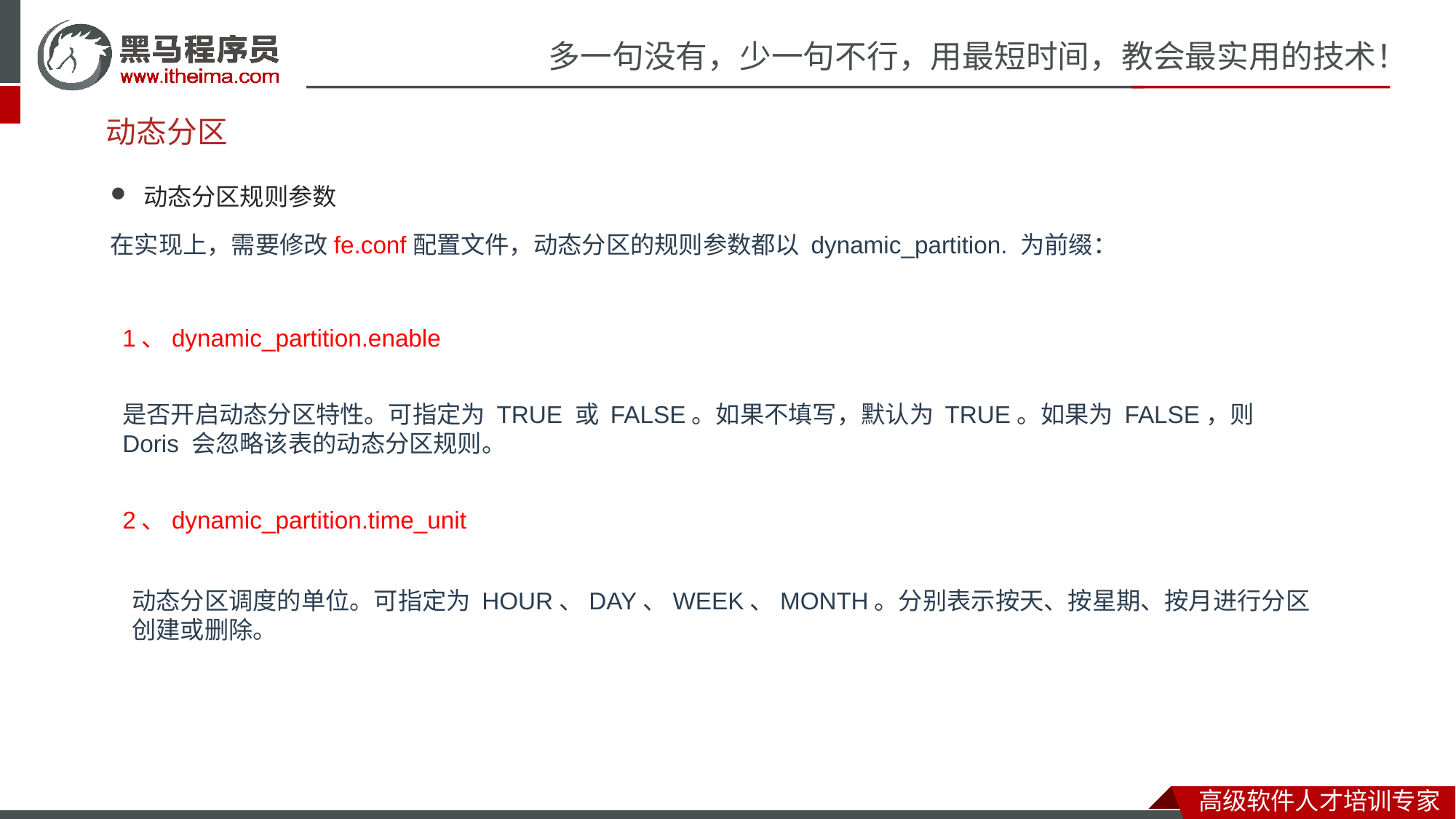

# 动态分区
动态分区规则参数
在实现上，需要修改fe.conf配置文件，动态分区的规则参数都以 dynamic_partition. 为前缀：
1、dynamic_partition.enable
是否开启动态分区特性。可指定为 TRUE 或 FALSE。如果不填写，默认为 TRUE。如果为 FALSE，则 Doris 会忽略该表的动态分区规则。
2、dynamic_partition.time_unit
动态分区调度的单位。可指定为 HOUR、DAY、WEEK、MONTH。分别表示按天、按星期、按月进行分区创建或删除。